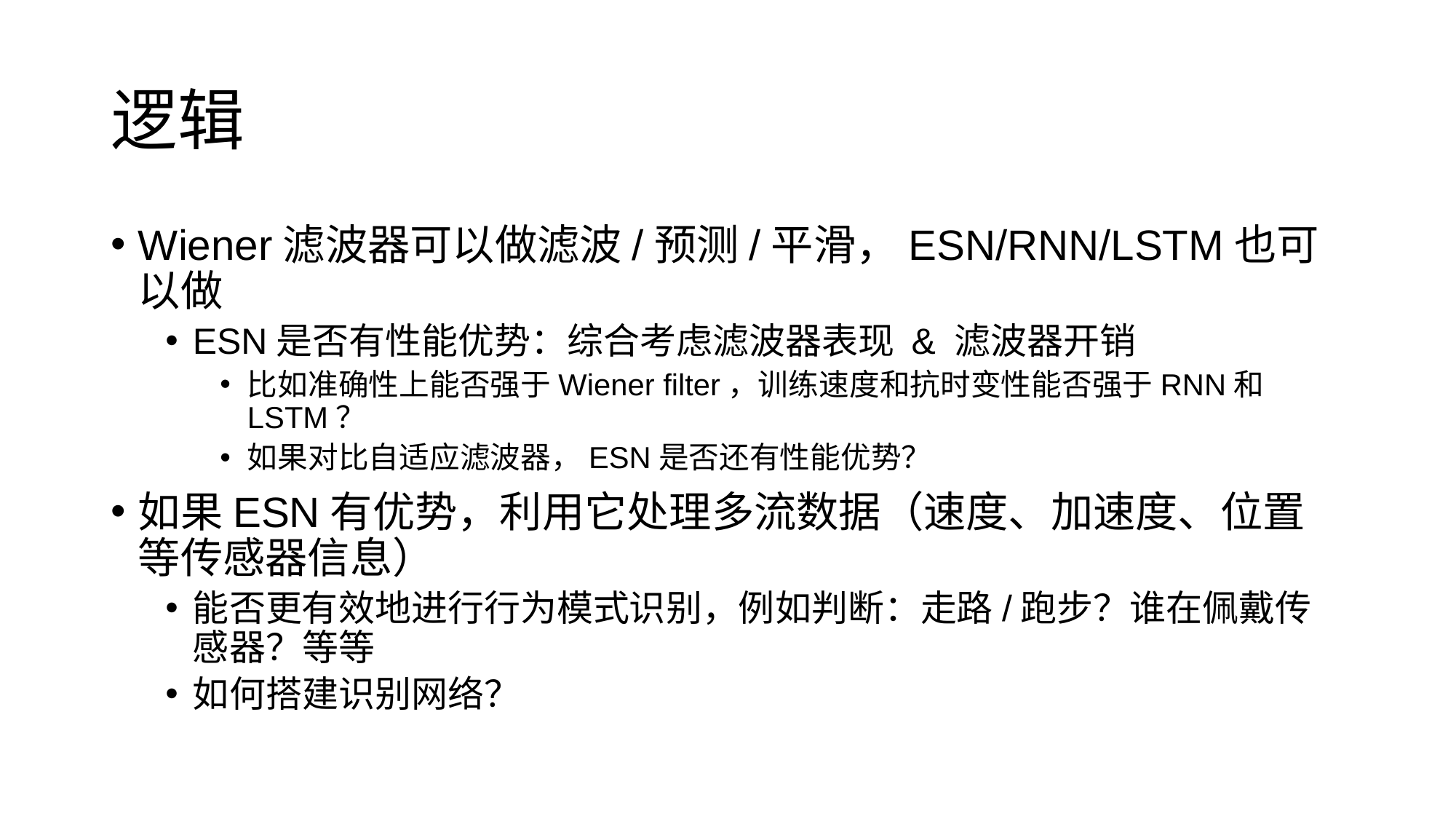

# 逻辑
Wiener滤波器可以做滤波/预测/平滑，ESN/RNN/LSTM也可以做
ESN是否有性能优势：综合考虑滤波器表现 & 滤波器开销
比如准确性上能否强于Wiener filter，训练速度和抗时变性能否强于RNN和LSTM？
如果对比自适应滤波器，ESN是否还有性能优势？
如果ESN有优势，利用它处理多流数据（速度、加速度、位置等传感器信息）
能否更有效地进行行为模式识别，例如判断：走路/跑步？谁在佩戴传感器？等等
如何搭建识别网络？